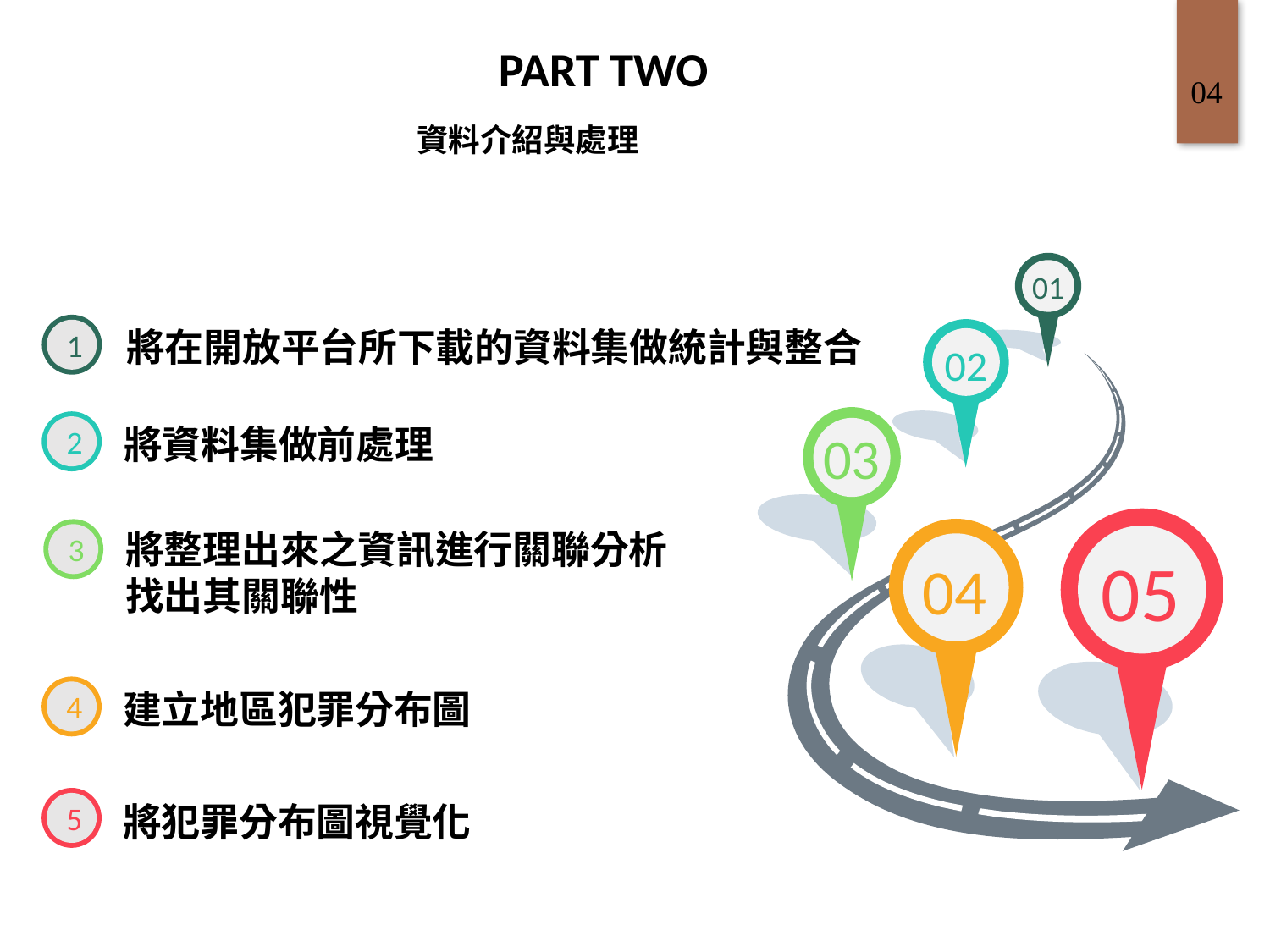

PART TWO
04
資料介紹與處理

01

02

03

05

04

1
將在開放平台所下載的資料集做統計與整合

2
將資料集做前處理

3
將整理出來之資訊進行關聯分析
找出其關聯性

4
建立地區犯罪分布圖

5
將犯罪分布圖視覺化